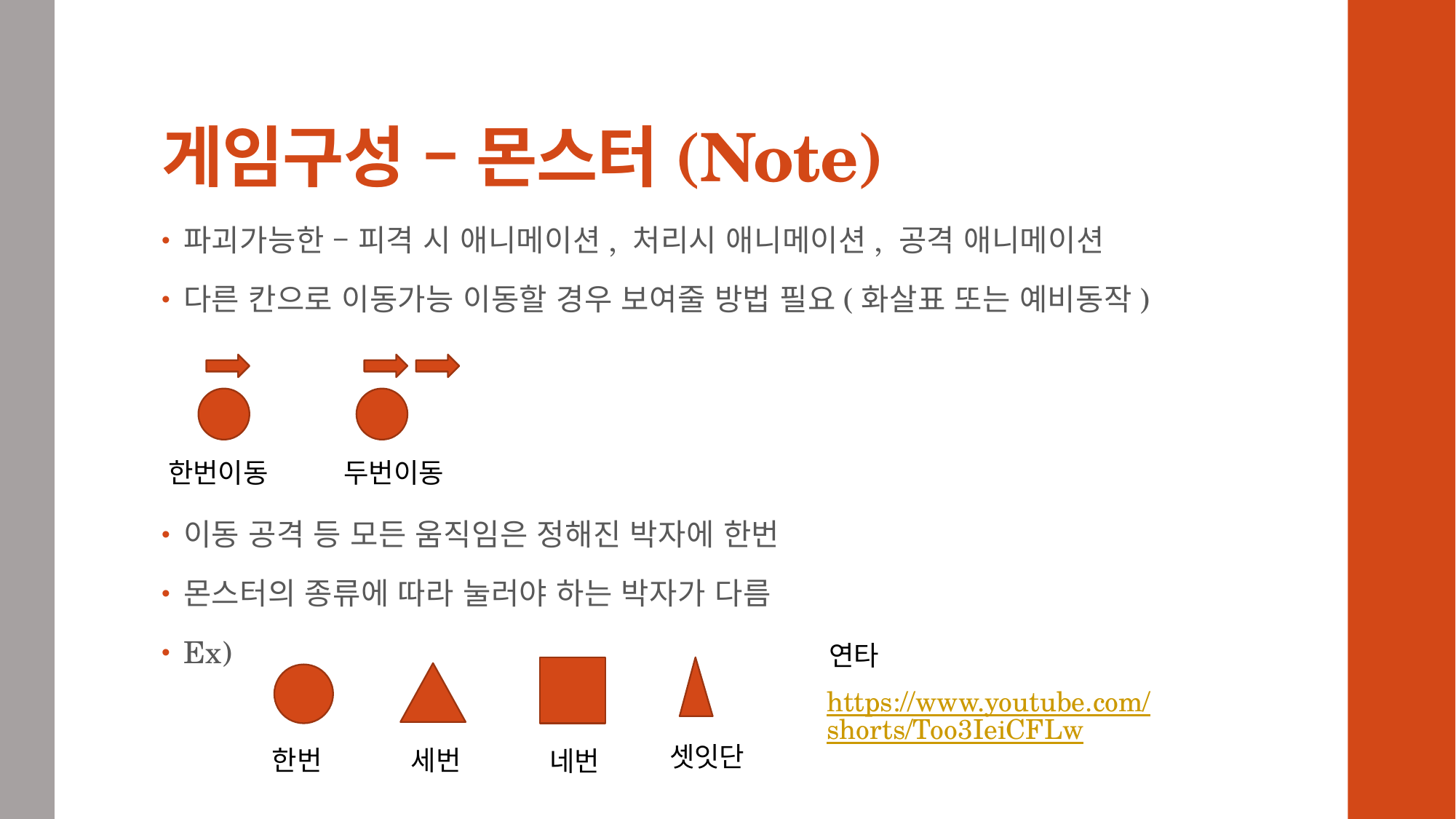

# 게임구성 – 몬스터(Note)
파괴가능한 – 피격 시 애니메이션, 처리시 애니메이션, 공격 애니메이션
다른 칸으로 이동가능 이동할 경우 보여줄 방법 필요(화살표 또는 예비동작)

이동 공격 등 모든 움직임은 정해진 박자에 한번
몬스터의 종류에 따라 눌러야 하는 박자가 다름
Ex)

한번이동
두번이동
연타

https://www.youtube.com/shorts/Too3IeiCFLw

셋잇단
한번
세번
네번